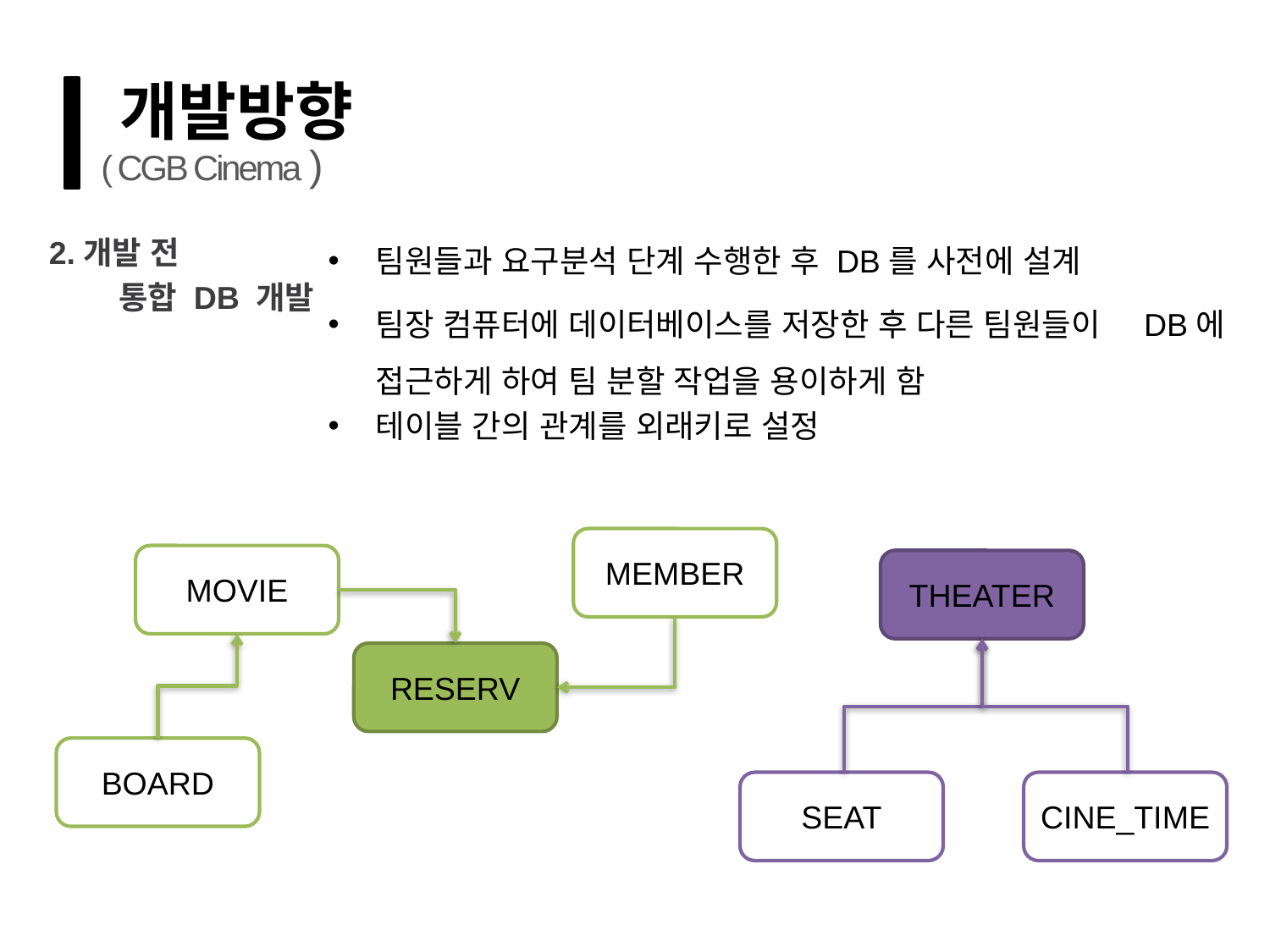

개발방향

( CGB Cinema )
팀원들과 요구분석 단계 수행한 후 DB를 사전에 설계
팀장 컴퓨터에 데이터베이스를 저장한 후 다른 팀원들이    DB에 접근하게 하여 팀 분할 작업을 용이하게 함
테이블 간의 관계를 외래키로 설정
2.개발 전
       통합 DB 개발
MEMBER
MOVIE
THEATER
RESERV
BOARD
SEAT
CINE_TIME